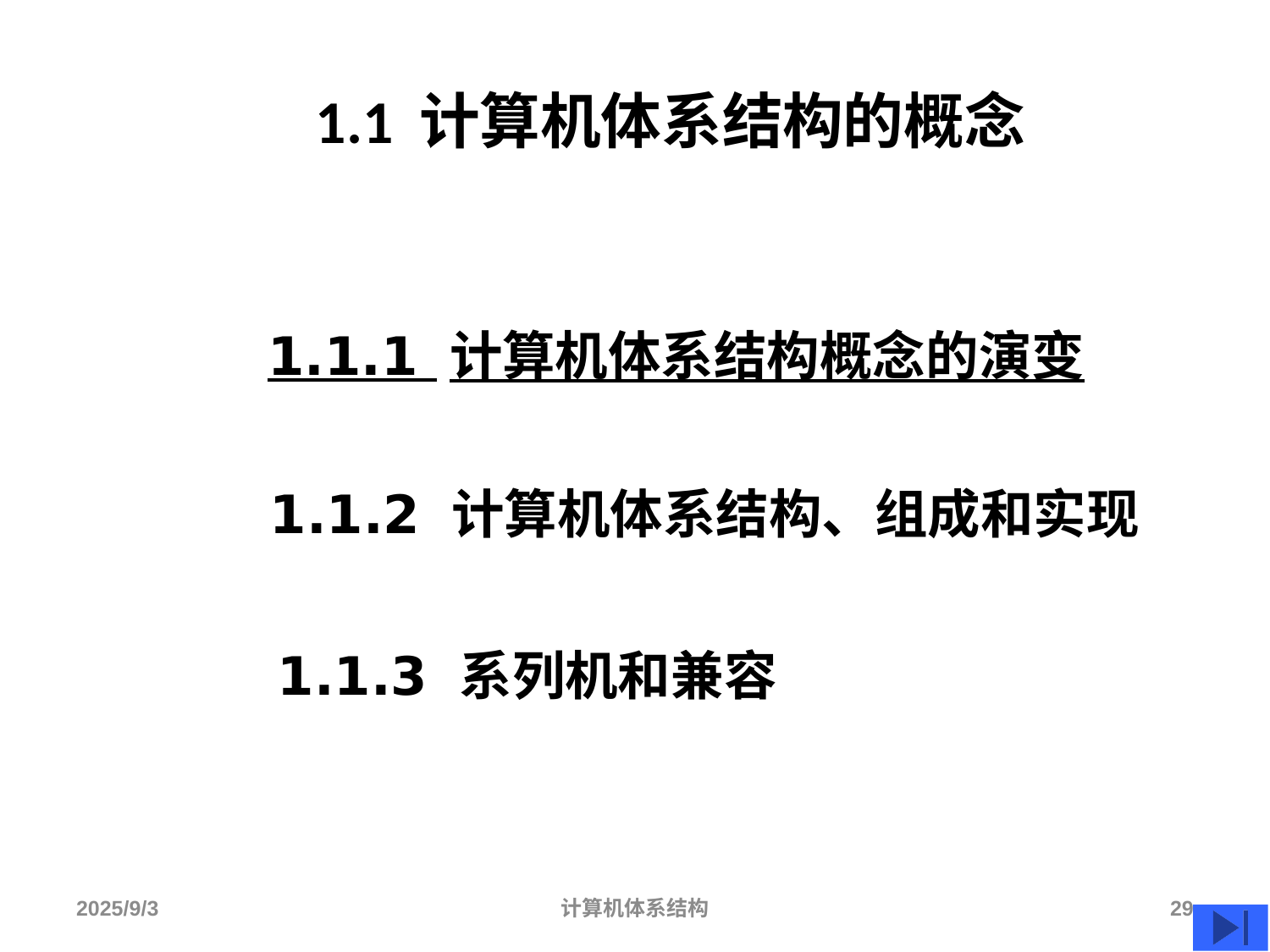

# 1.1 计算机体系结构的概念
1.1.1 计算机体系结构概念的演变
1.1.2 计算机体系结构、组成和实现
1.1.3 系列机和兼容
2025/9/3
计算机体系结构
29